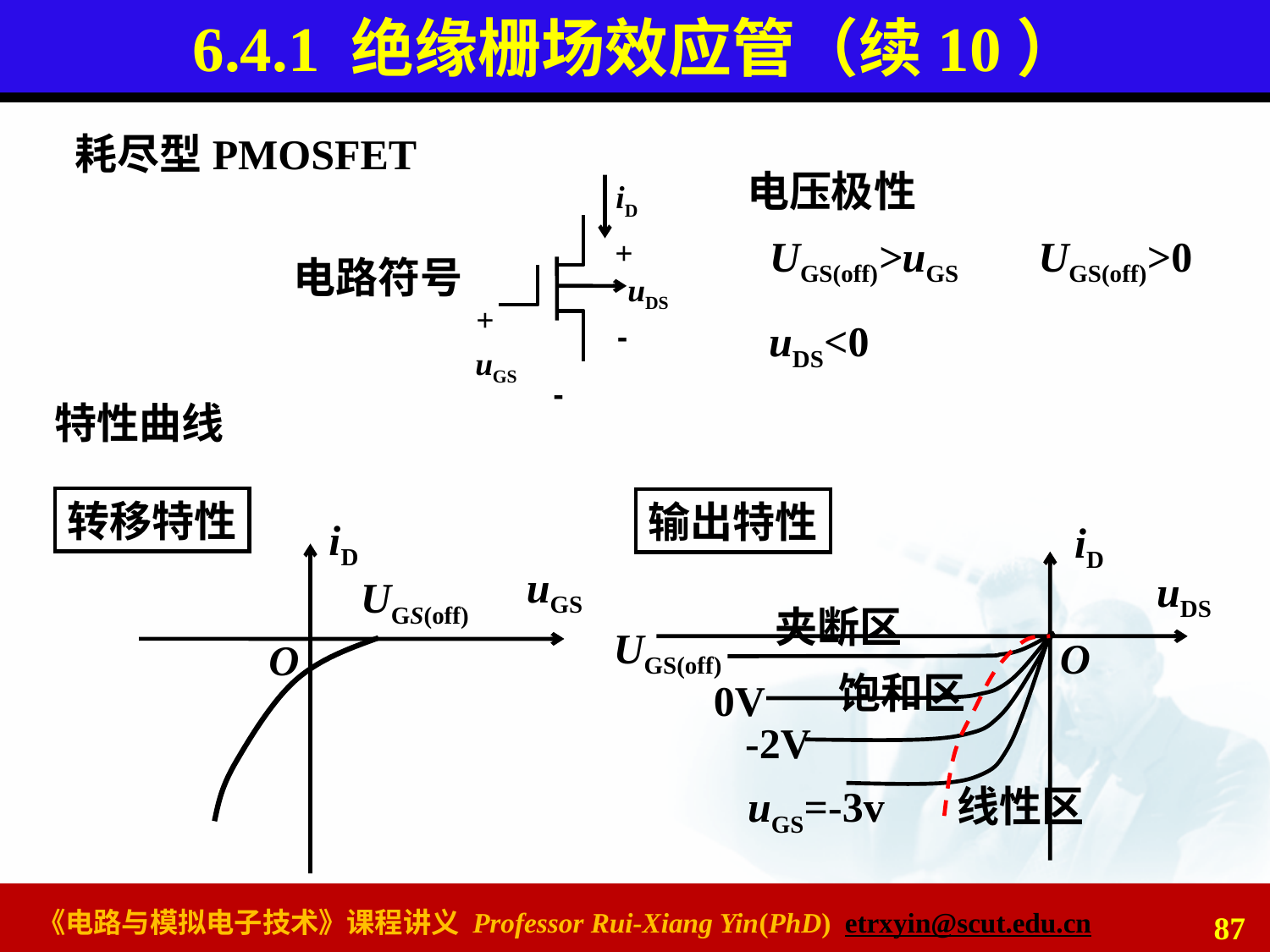

# 6.4.1 绝缘栅场效应管（续10）
耗尽型PMOSFET
电压极性
iD

+
uDS
-
+
uGS
-
UGS(off)>uGS             UGS(off)>0
电路符号
uDS<0
特性曲线
转移特性
iD

uGS
UGS(off)
O

输出特性
iD

uDS
夹断区
UGS(off)
O

饱和区
0V
-2V
uGS=-3v
线性区
87